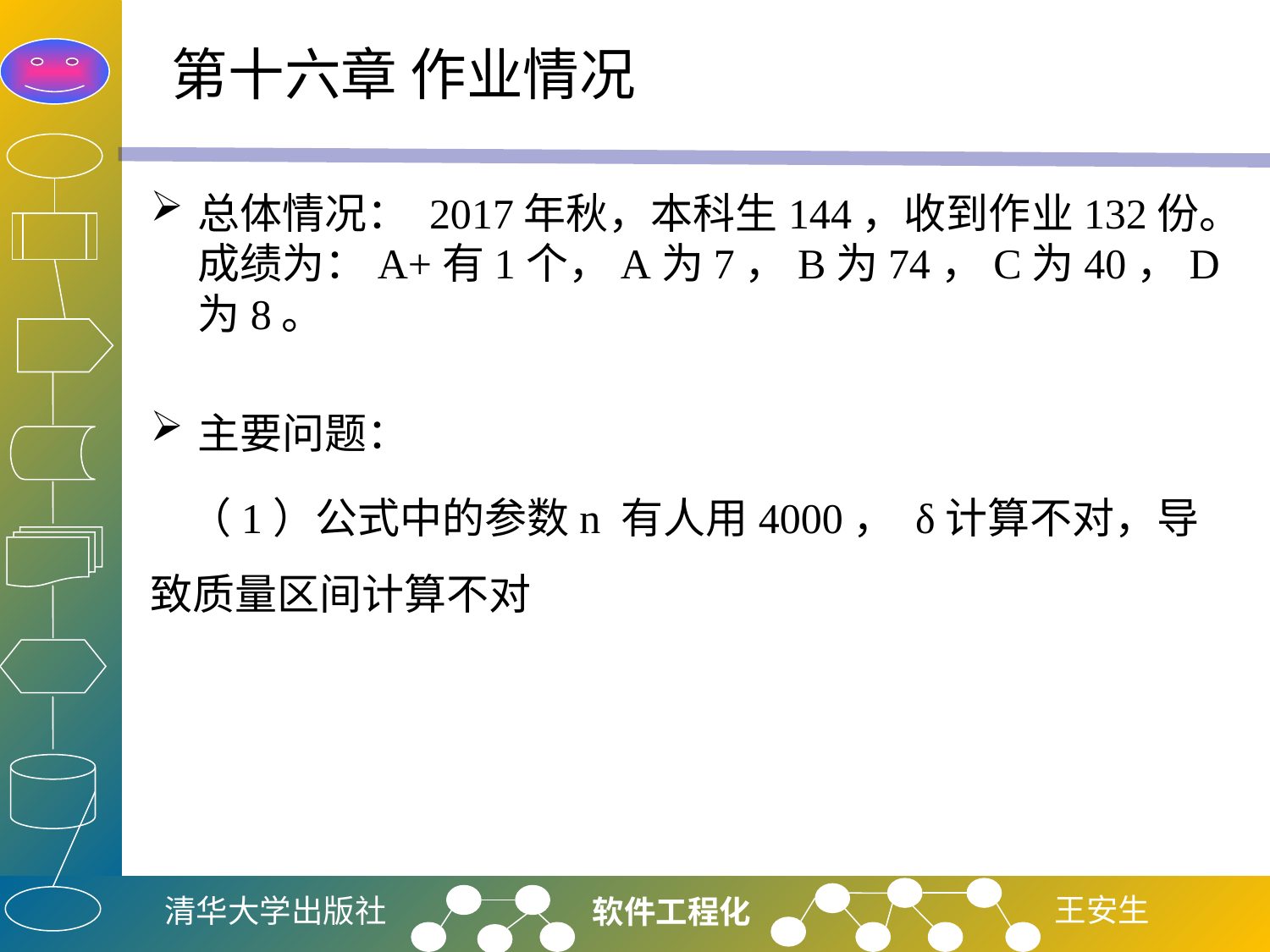

# 第十六章 作业情况
总体情况： 2017年秋，本科生144，收到作业132份。成绩为：A+有1个，A为7，B为74，C为40，D为8。

主要问题：
   （1）公式中的参数n 有人用4000， δ计算不对，导致质量区间计算不对